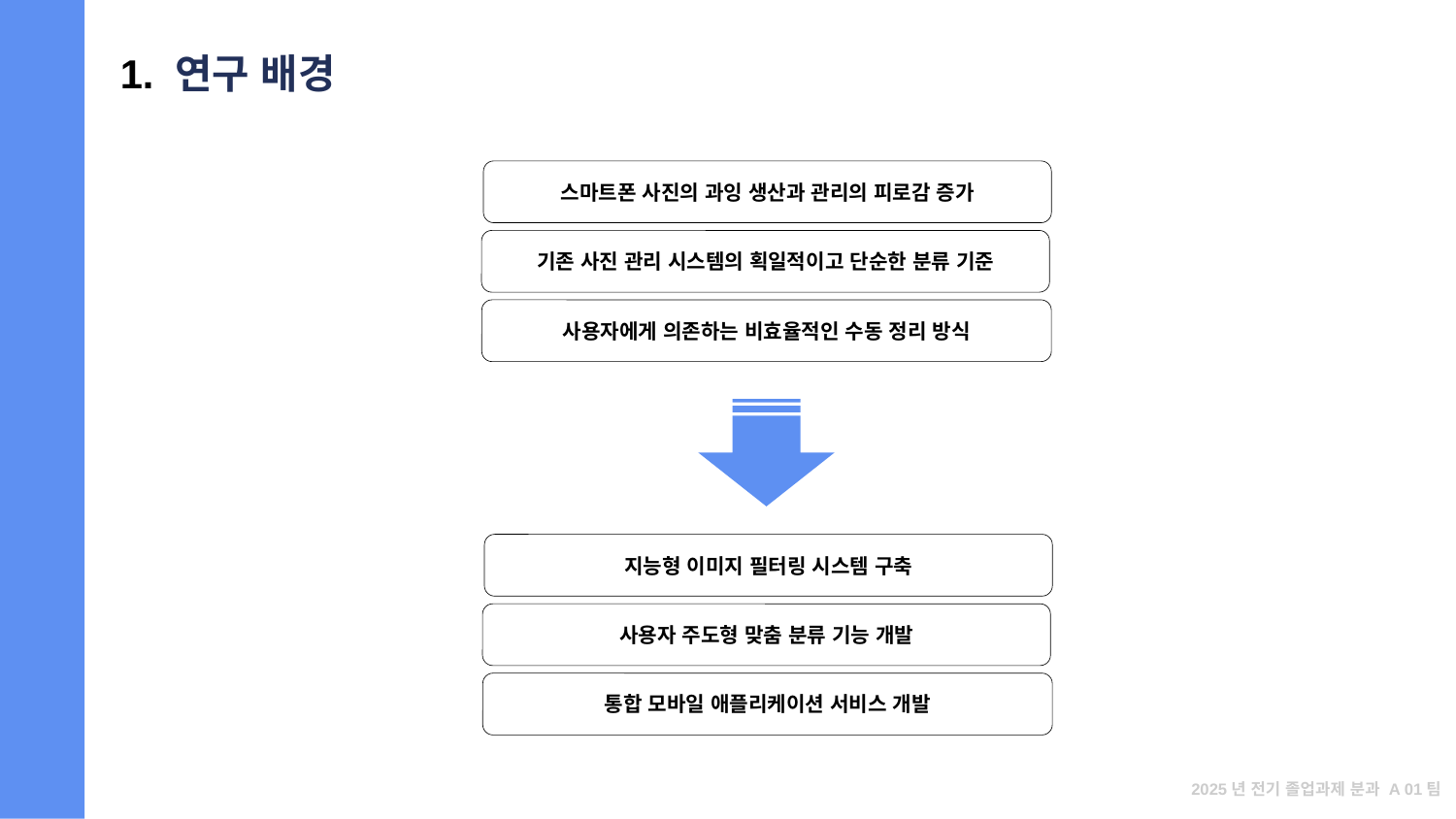

# 1. 연구 배경
스마트폰 사진의 과잉 생산과 관리의 피로감 증가
기존 사진 관리 시스템의 획일적이고 단순한 분류 기준
사용자에게 의존하는 비효율적인 수동 정리 방식

지능형 이미지 필터링 시스템 구축
사용자 주도형 맞춤 분류 기능 개발
통합 모바일 애플리케이션 서비스 개발
2025년 전기 졸업과제 분과 A 01팀